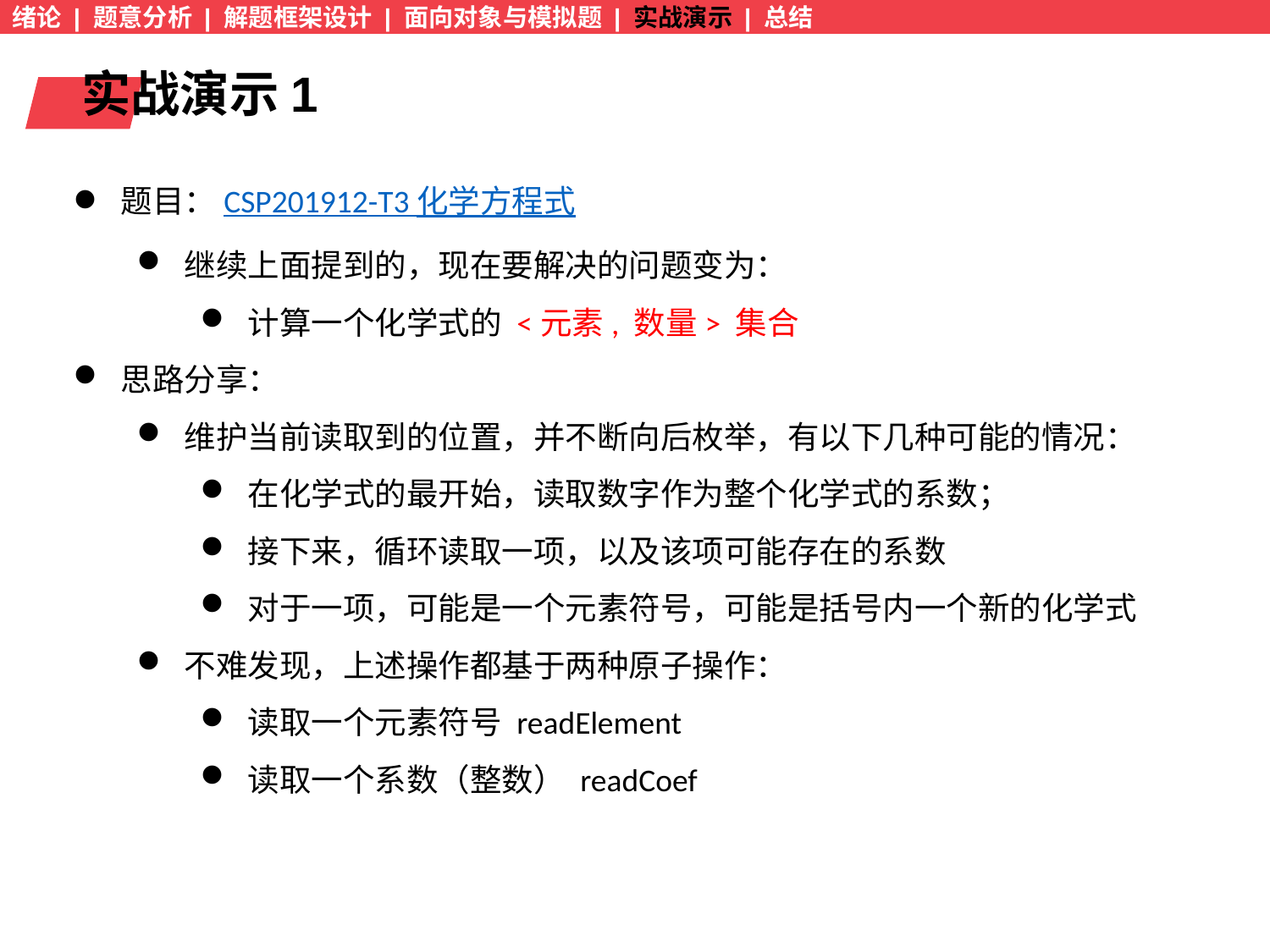

绪论 | 题意分析 | 解题框架设计 | 面向对象与模拟题 | 实战演示 | 总结
实战演示1

题目：CSP201912-T3 化学方程式
继续上面提到的，现在要解决的问题变为：
计算一个化学式的 <元素, 数量> 集合
思路分享：
维护当前读取到的位置，并不断向后枚举，有以下几种可能的情况：
在化学式的最开始，读取数字作为整个化学式的系数；
接下来，循环读取一项，以及该项可能存在的系数
对于一项，可能是一个元素符号，可能是括号内一个新的化学式
不难发现，上述操作都基于两种原子操作：
读取一个元素符号 readElement
读取一个系数（整数） readCoef
16